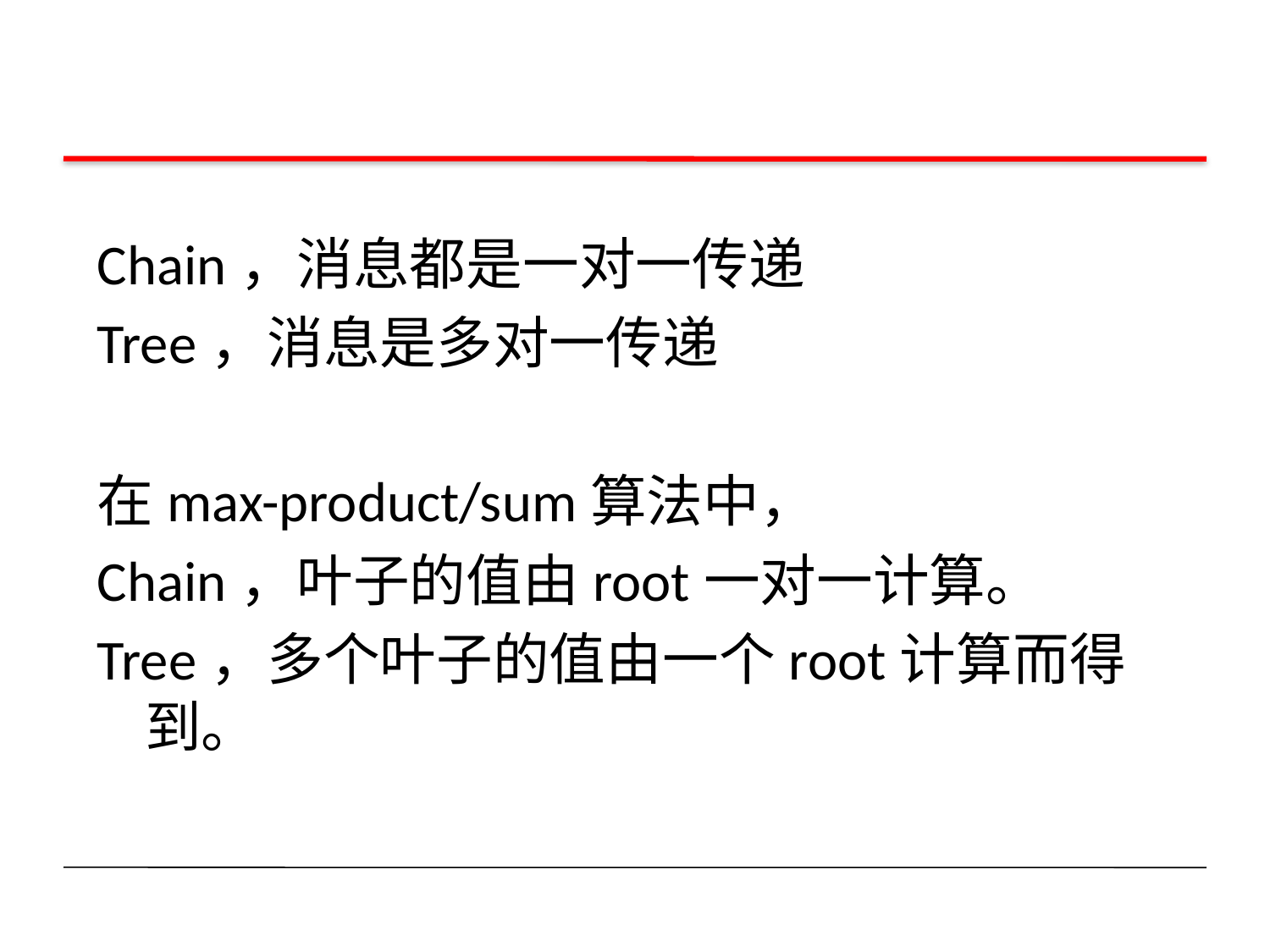

#
Chain，消息都是一对一传递
Tree，消息是多对一传递

在max-product/sum算法中，
Chain，叶子的值由root一对一计算。
Tree，多个叶子的值由一个root计算而得到。